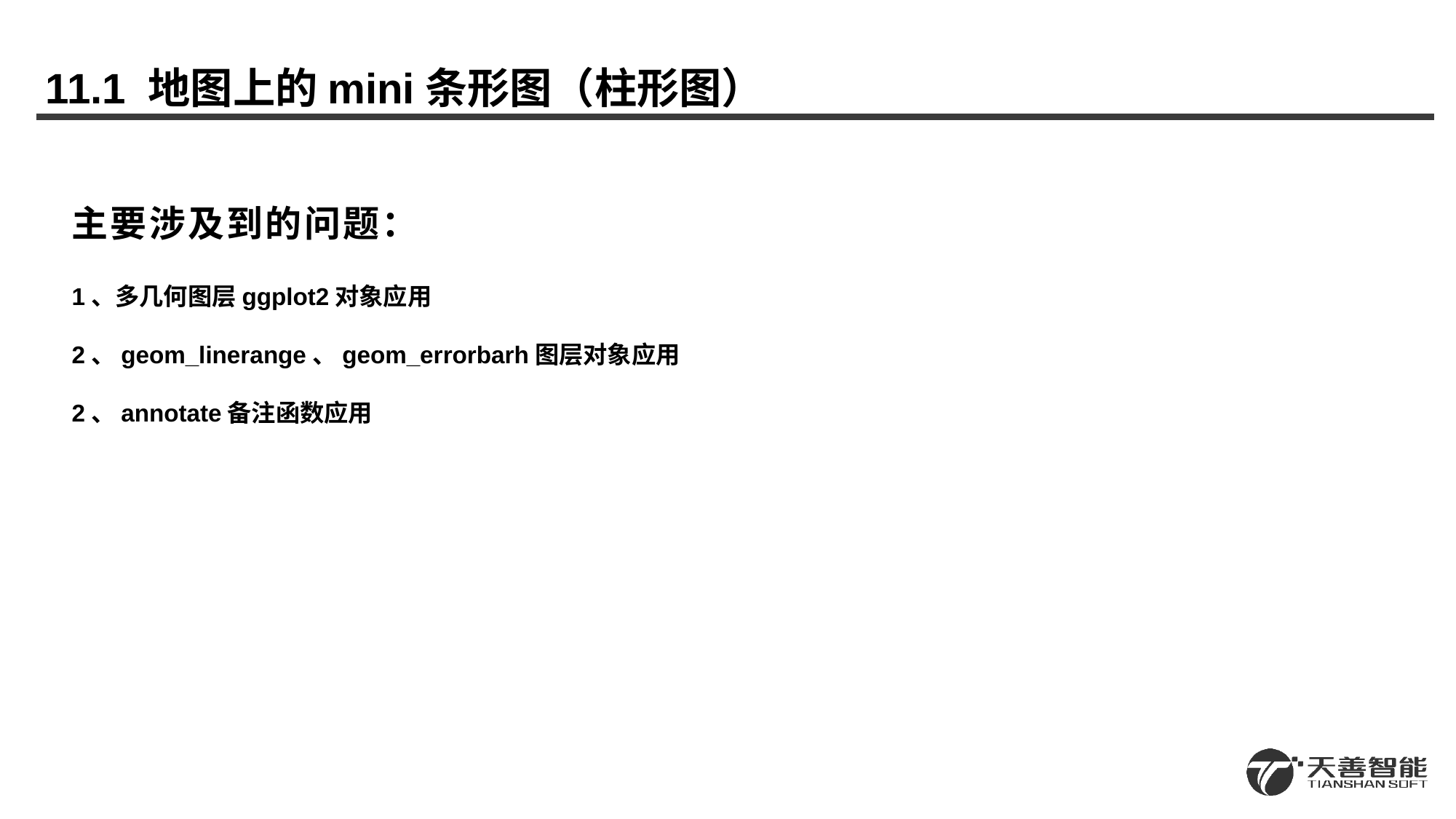

11.1 地图上的mini条形图（柱形图）
主要涉及到的问题：
1、多几何图层ggplot2对象应用
2、geom_linerange、geom_errorbarh图层对象应用
2、annotate备注函数应用